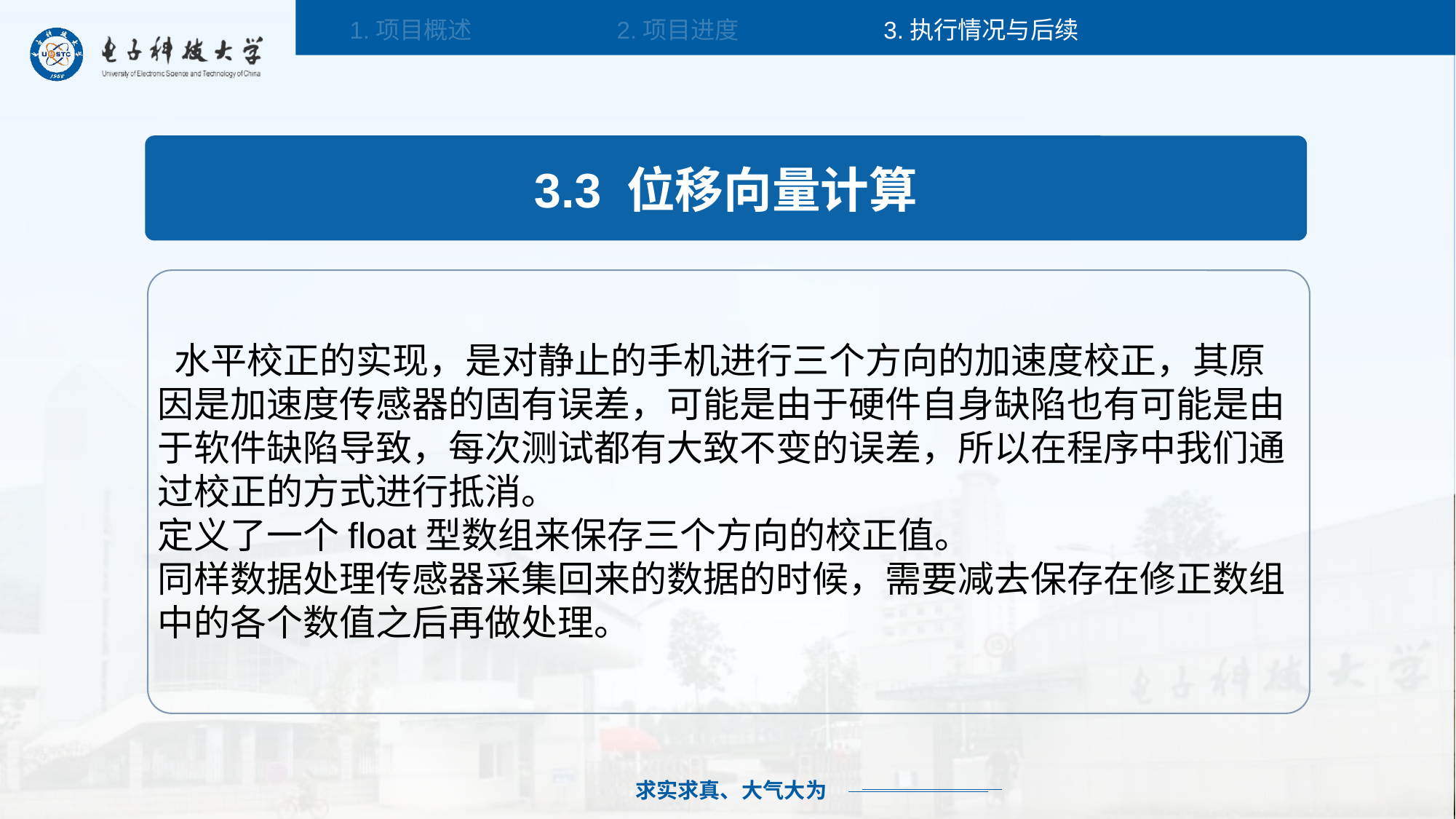

2.项目进度
3.执行情况与后续
1.项目概述
3.3 位移向量计算

 水平校正的实现，是对静止的手机进行三个方向的加速度校正，其原因是加速度传感器的固有误差，可能是由于硬件自身缺陷也有可能是由于软件缺陷导致，每次测试都有大致不变的误差，所以在程序中我们通过校正的方式进行抵消。
定义了一个float型数组来保存三个方向的校正值。
同样数据处理传感器采集回来的数据的时候，需要减去保存在修正数组中的各个数值之后再做处理。